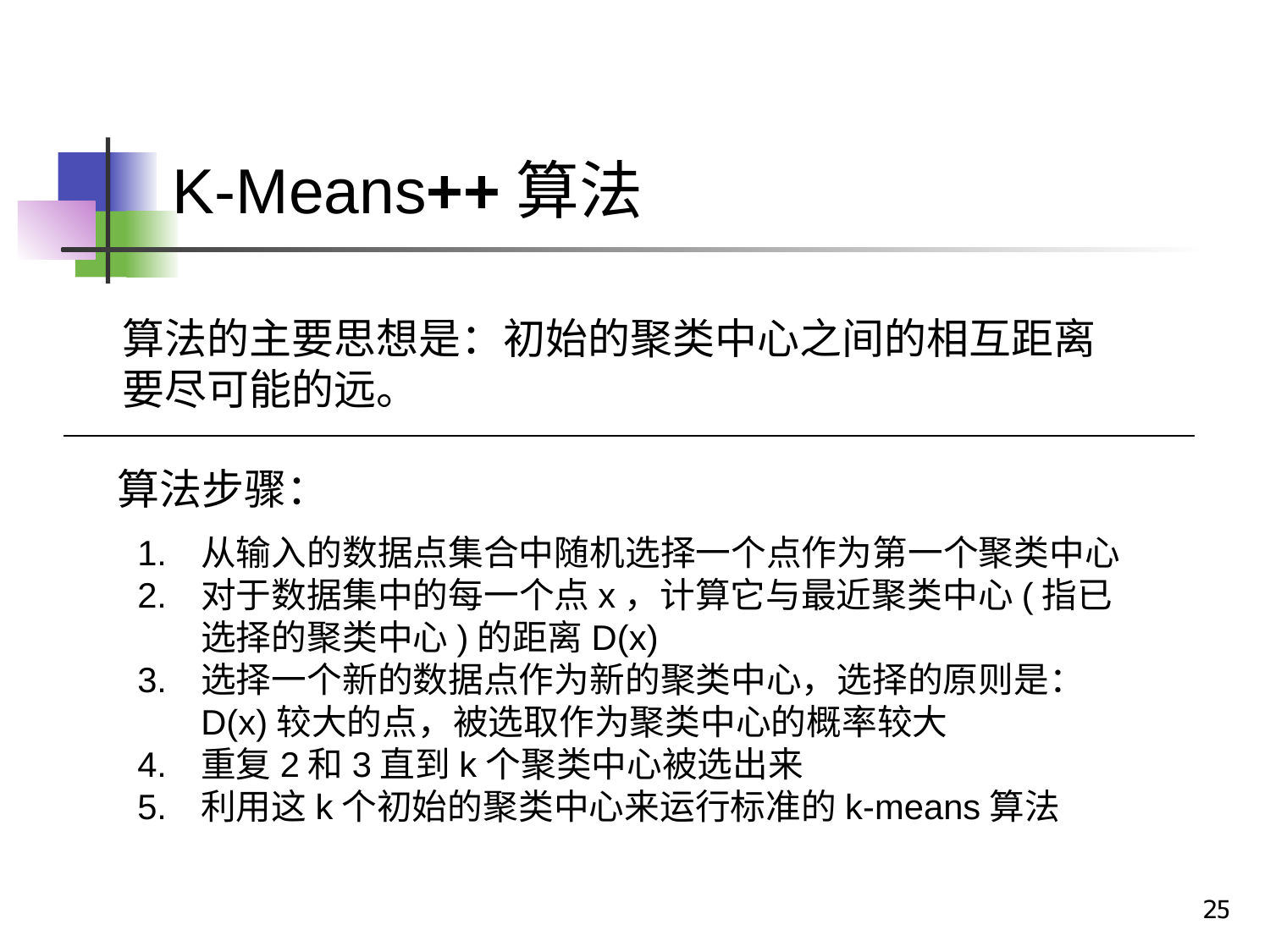

# K-Means++算法
算法的主要思想是：初始的聚类中心之间的相互距离要尽可能的远。
算法步骤：
从输入的数据点集合中随机选择一个点作为第一个聚类中心
对于数据集中的每一个点x，计算它与最近聚类中心(指已选择的聚类中心)的距离D(x)
选择一个新的数据点作为新的聚类中心，选择的原则是：D(x)较大的点，被选取作为聚类中心的概率较大
重复2和3直到k个聚类中心被选出来
利用这k个初始的聚类中心来运行标准的k-means算法
25